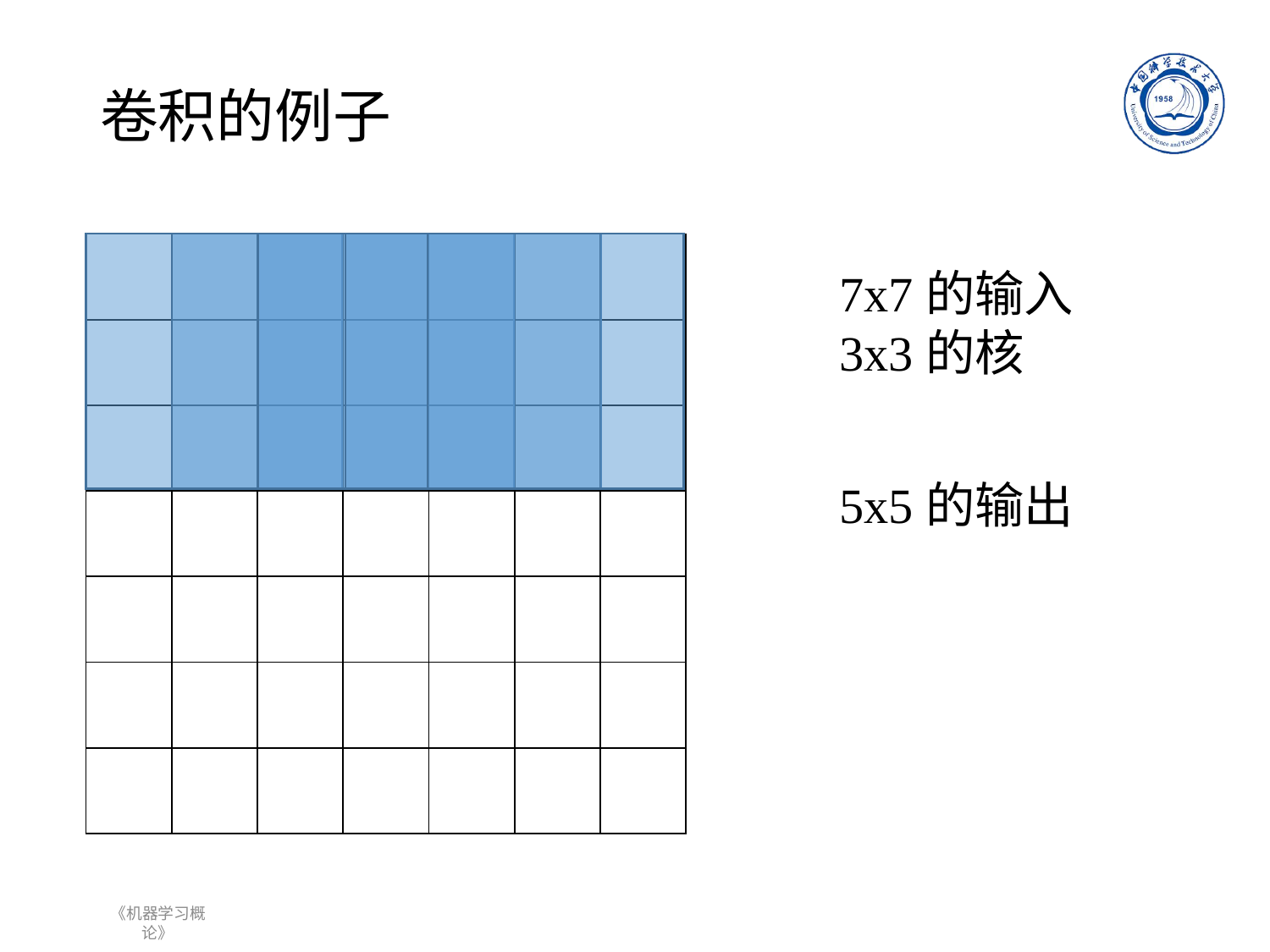

# 卷积的例子
42
|  |  |  |  |  |  |  |
| --- | --- | --- | --- | --- | --- | --- |
|  |  |  |  |  |  |  |
|  |  |  |  |  |  |  |
|  |  |  |  |  |  |  |
|  |  |  |  |  |  |  |
|  |  |  |  |  |  |  |
|  |  |  |  |  |  |  |

7x7的输入
3x3的核
5x5的输出
《机器学习概论》